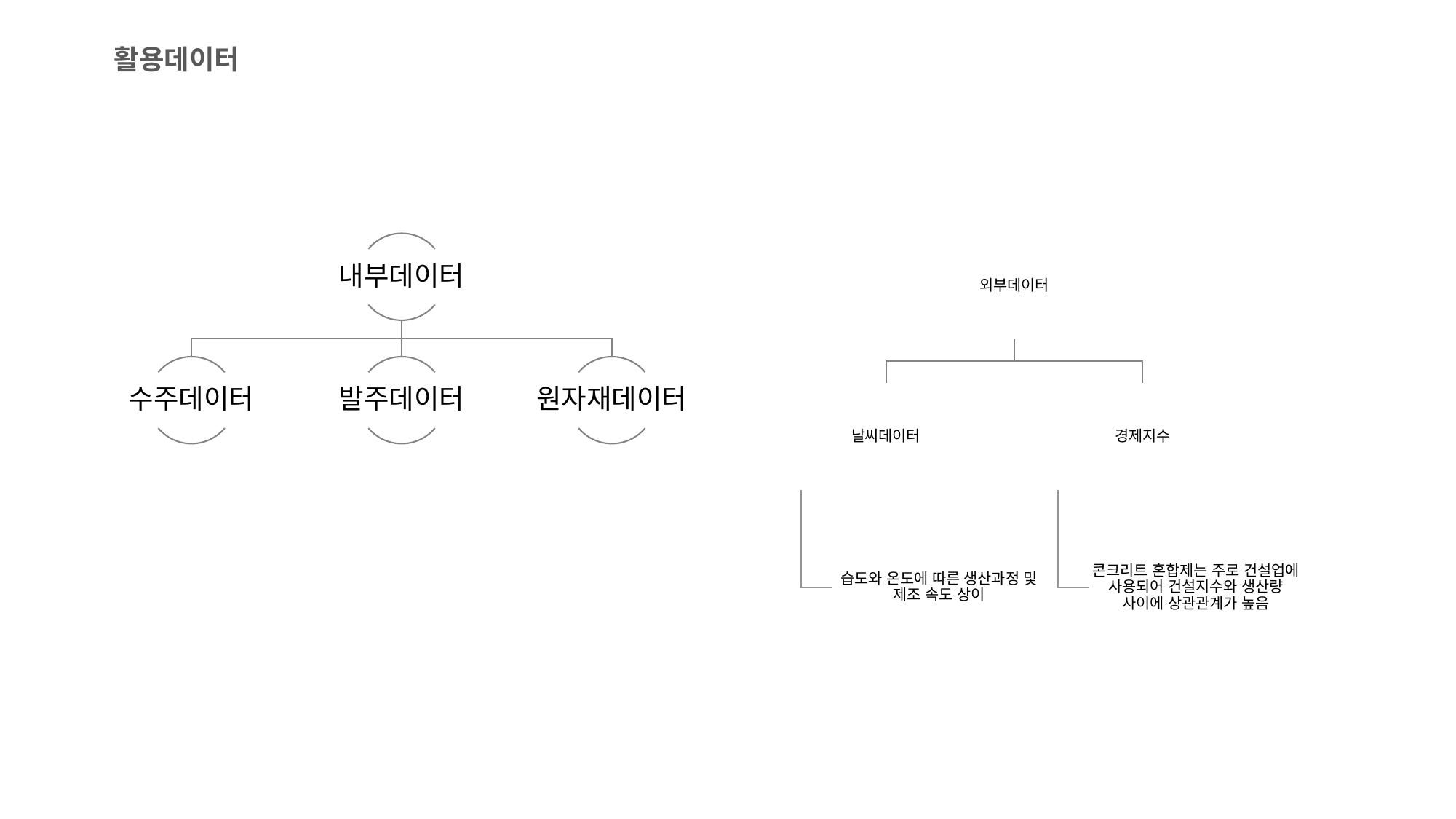

활용데이터
내부데이터
수주데이터
발주데이터
원자재데이터
외부데이터
날씨데이터
습도와 온도에 따른 생산과정 및 제조 속도 상이
경제지수
콘크리트 혼합제는 주로 건설업에 사용되어 건설지수와 생산량 사이에 상관관계가 높음